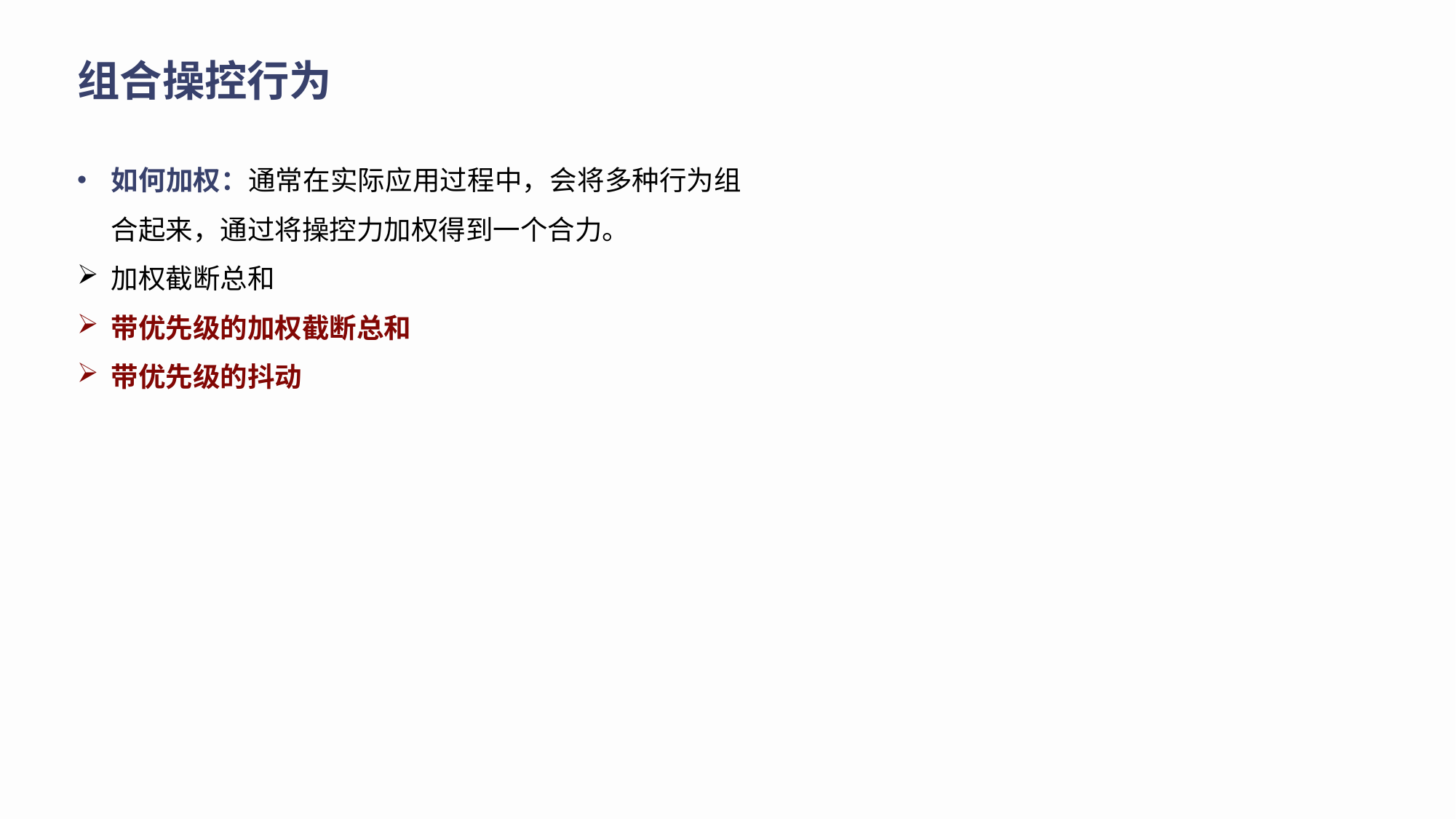

组合操控行为
如何加权：通常在实际应用过程中，会将多种行为组合起来，通过将操控力加权得到一个合力。
加权截断总和
带优先级的加权截断总和
带优先级的抖动